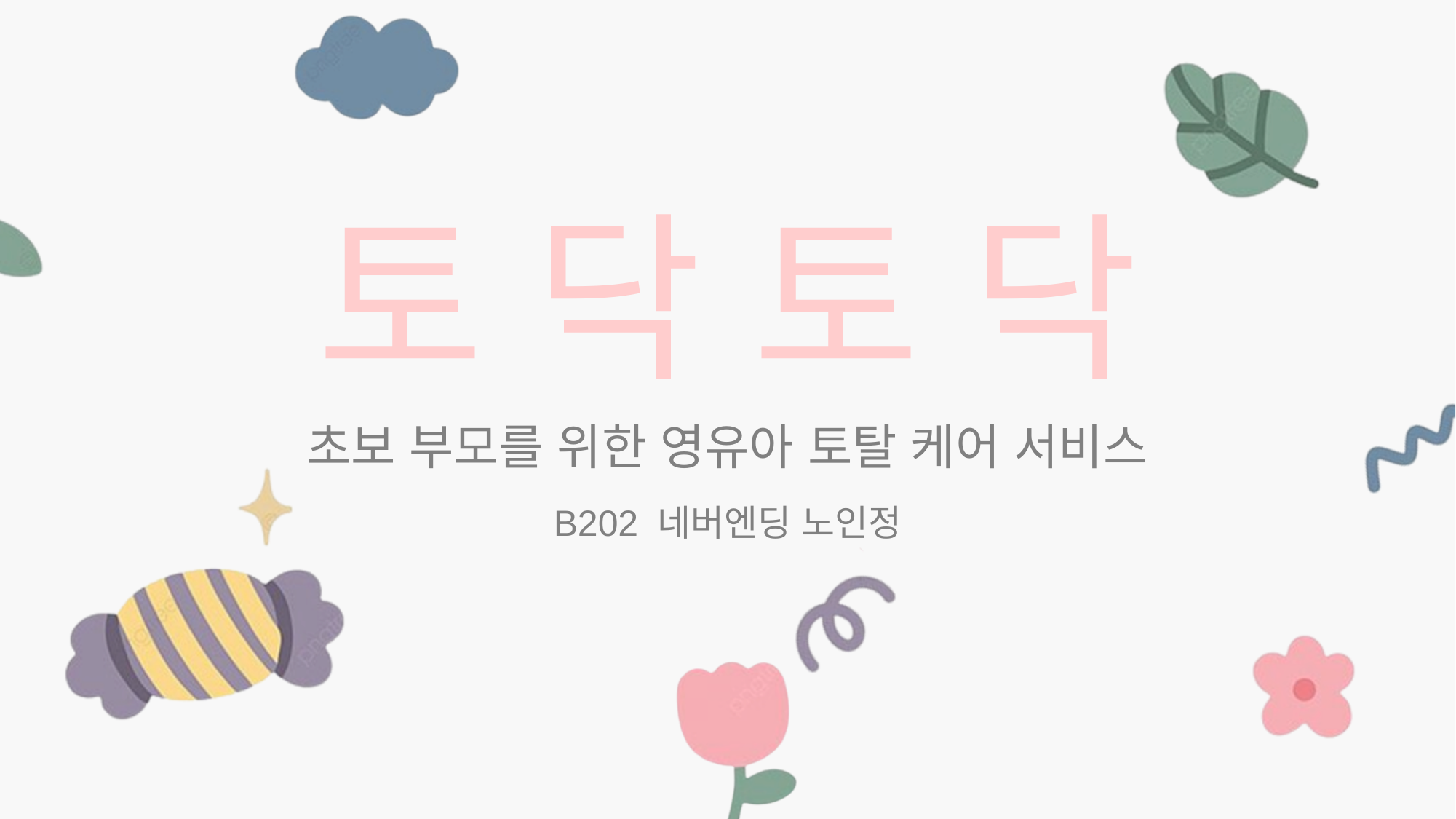

토 닥 토 닥
초보 부모를 위한 영유아 토탈 케어 서비스
B202 네버엔딩 노인정